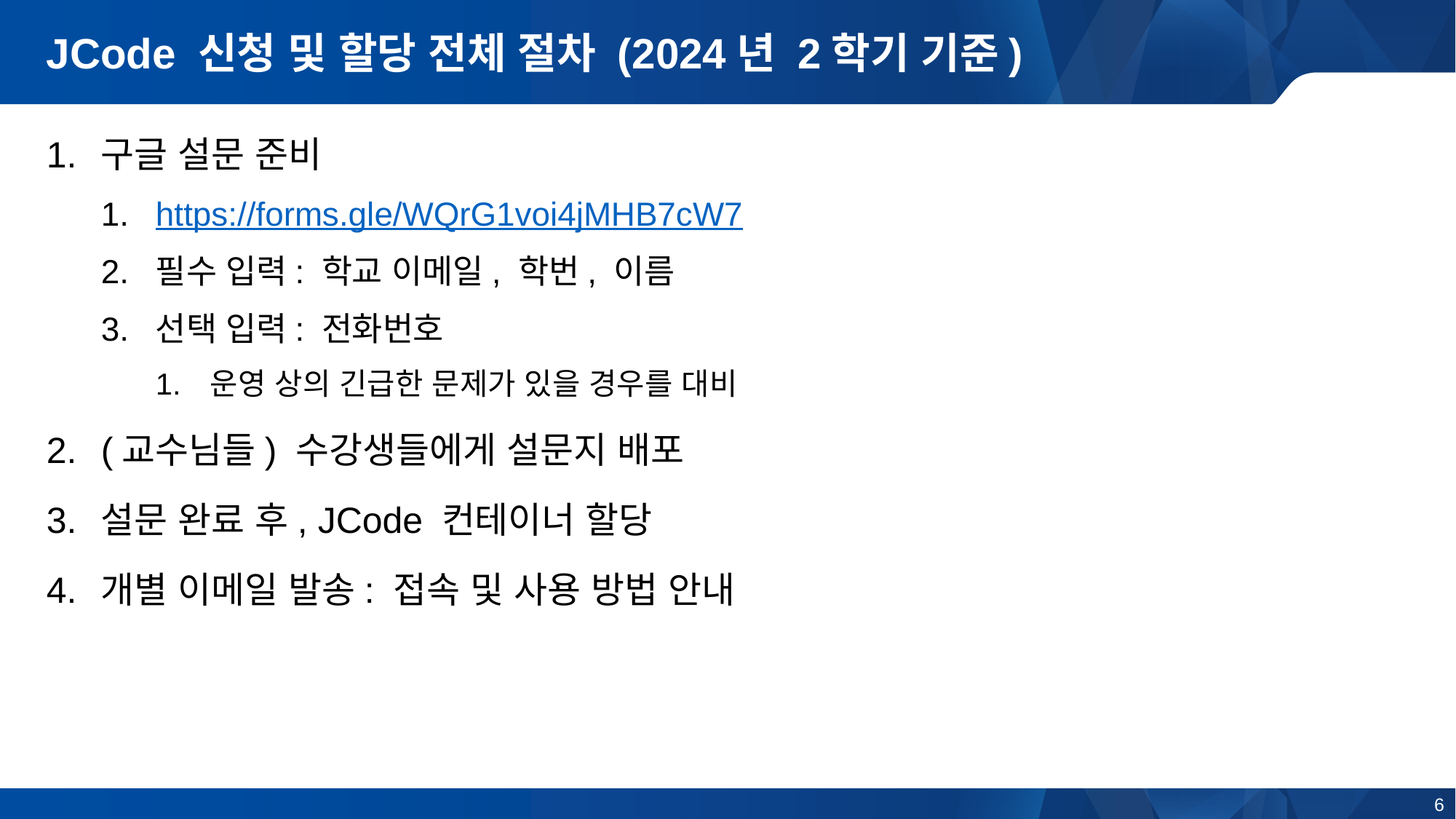

# JCode 신청 및 할당 전체 절차 (2024년 2학기 기준)
구글 설문 준비
https://forms.gle/WQrG1voi4jMHB7cW7
필수 입력: 학교 이메일, 학번, 이름
선택 입력: 전화번호
운영 상의 긴급한 문제가 있을 경우를 대비
(교수님들) 수강생들에게 설문지 배포
설문 완료 후, JCode 컨테이너 할당
개별 이메일 발송: 접속 및 사용 방법 안내

6